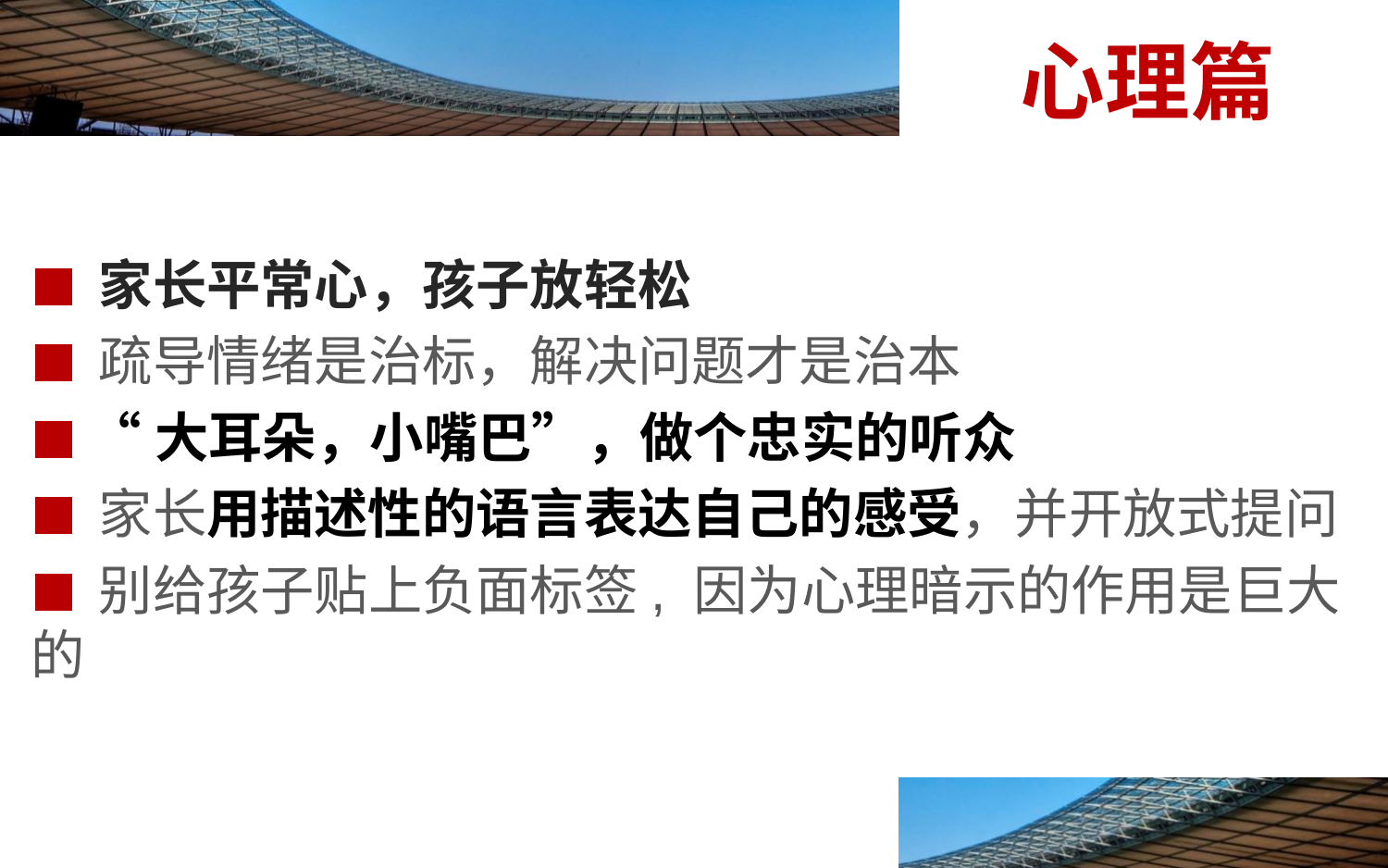

心理篇
■ 家长平常心，孩子放轻松
■ 疏导情绪是治标，解决问题才是治本
■ “大耳朵，小嘴巴”，做个忠实的听众
■ 家长用描述性的语言表达自己的感受，并开放式提问
■ 别给孩子贴上负面标签, 因为心理暗示的作用是巨大的